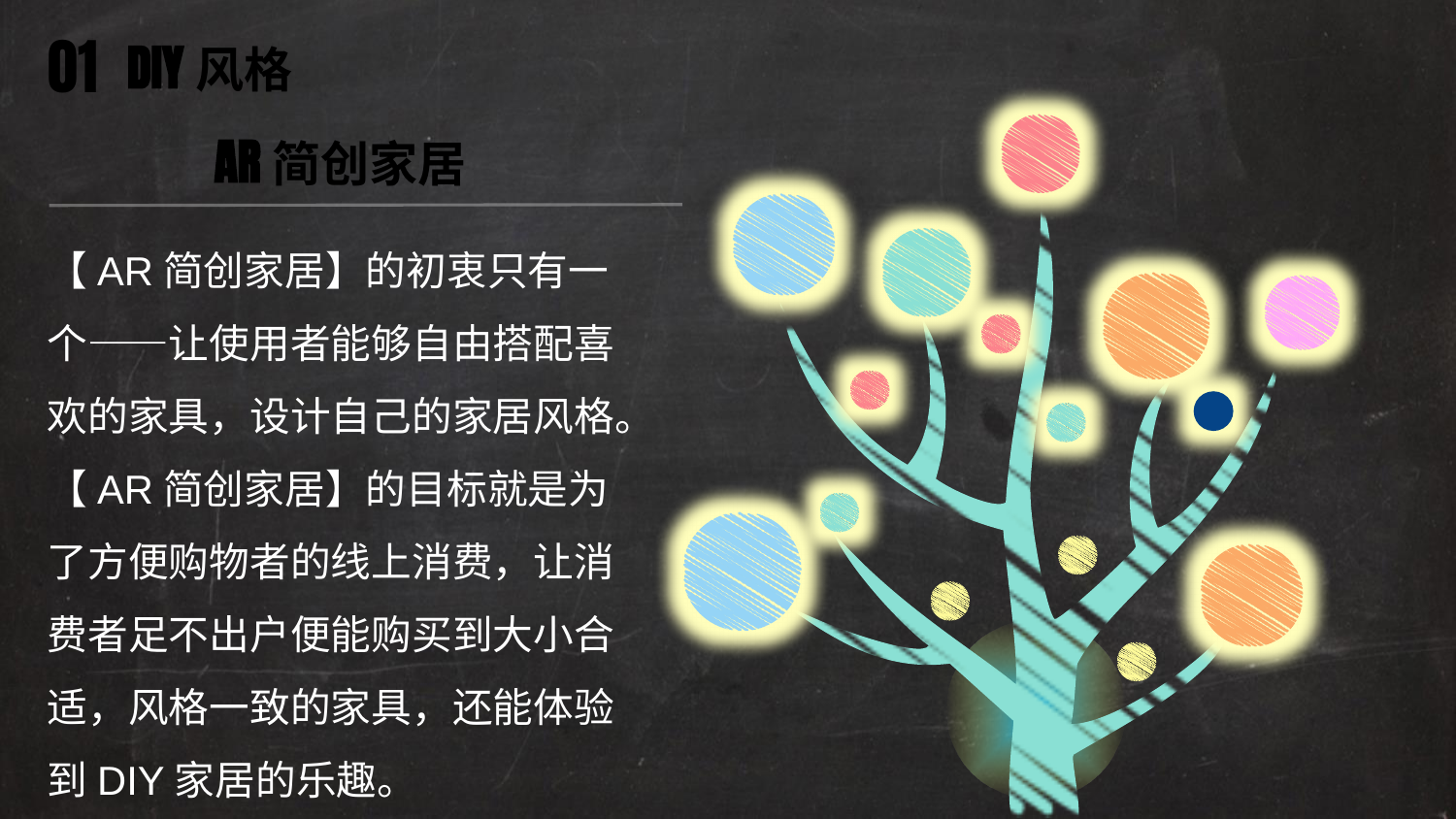

01
DIY风格

AR简创家居

【AR简创家居】的初衷只有一个——让使用者能够自由搭配喜欢的家具，设计自己的家居风格。
【AR简创家居】的目标就是为了方便购物者的线上消费，让消费者足不出户便能购买到大小合适，风格一致的家具，还能体验到DIY家居的乐趣。